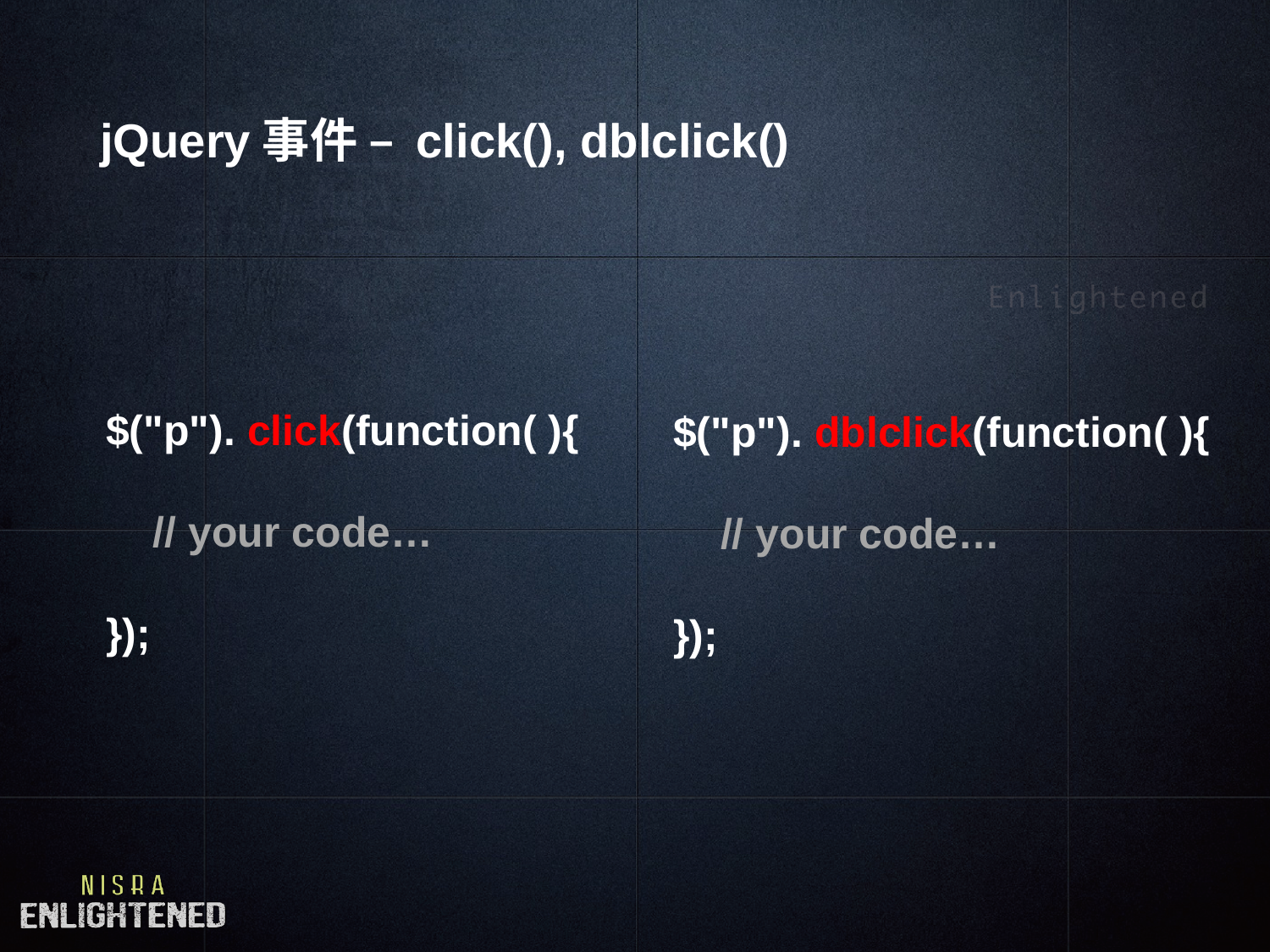

# jQuery事件 – click(), dblclick()
$("p"). click(function( ){

    // your code…

});

$("p"). dblclick(function( ){

    // your code…

});